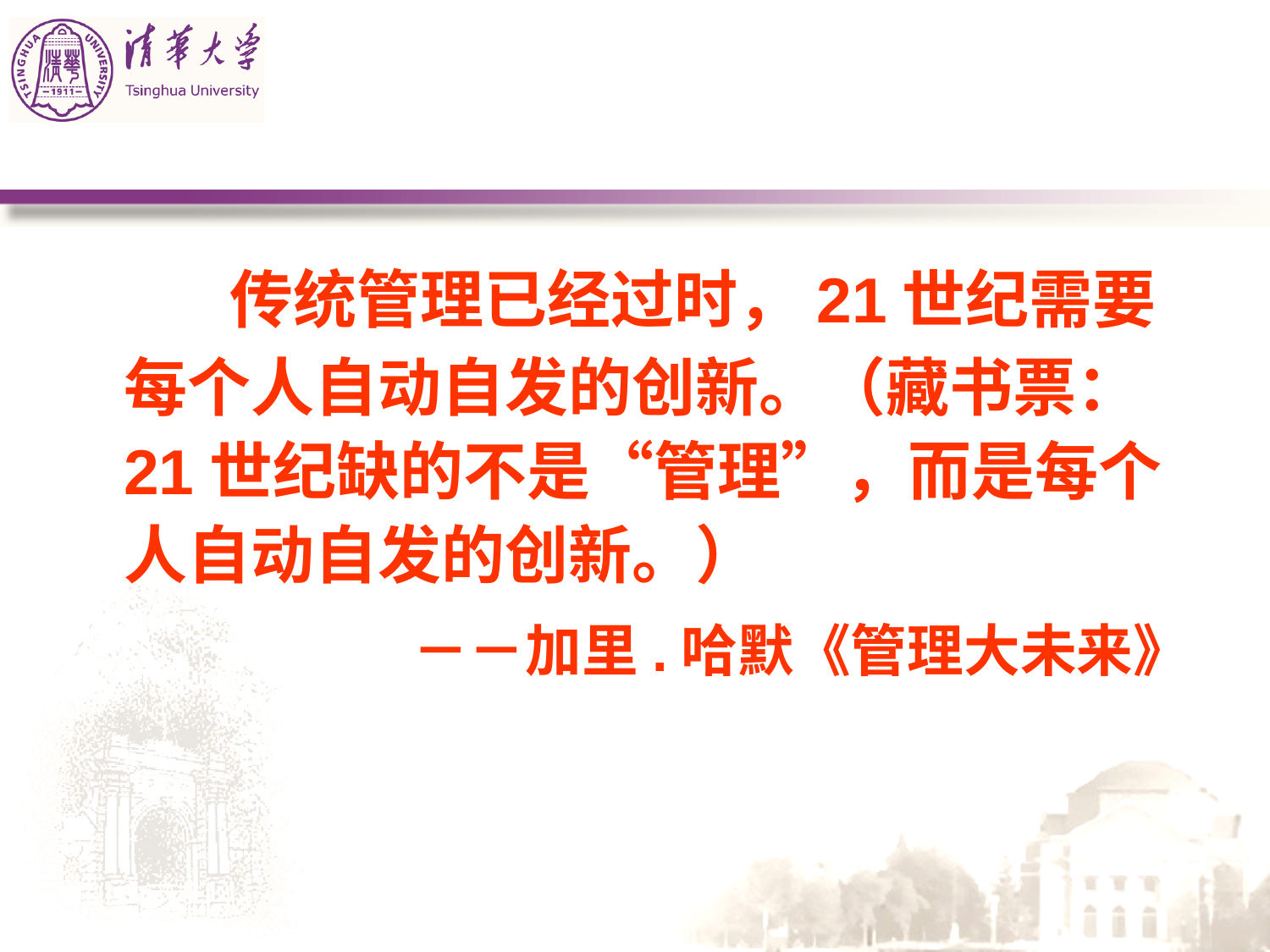

#
       传统管理已经过时，21世纪需要每个人自动自发的创新。（藏书票： 21世纪缺的不是“管理”，而是每个人自动自发的创新。）
                         －－加里.哈默《管理大未来》